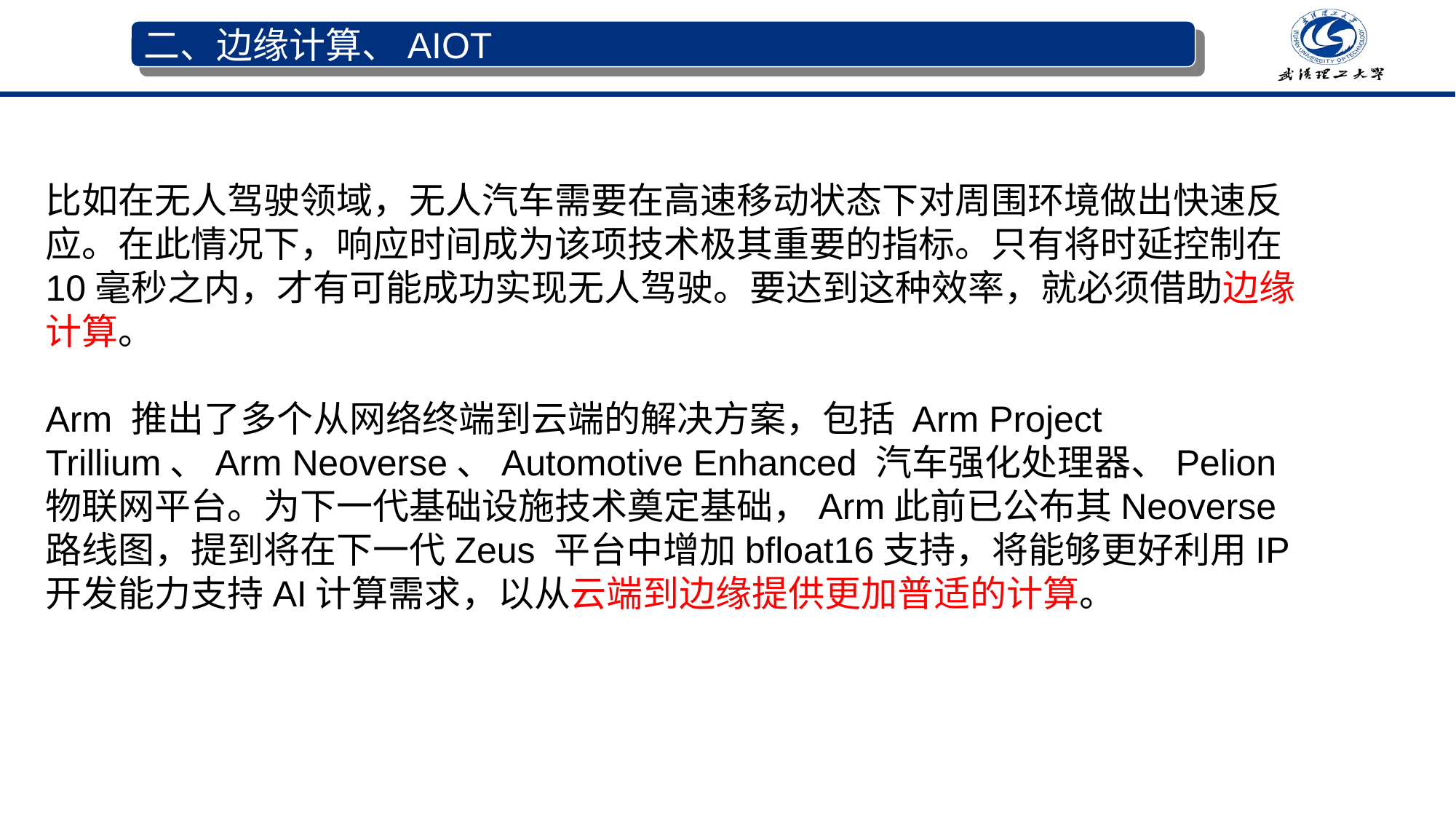

二、边缘计算、AIOT
比如在无人驾驶领域，无人汽车需要在高速移动状态下对周围环境做出快速反应。在此情况下，响应时间成为该项技术极其重要的指标。只有将时延控制在10毫秒之内，才有可能成功实现无人驾驶。要达到这种效率，就必须借助边缘计算。

Arm 推出了多个从网络终端到云端的解决方案，包括 Arm Project Trillium、Arm Neoverse、Automotive Enhanced 汽车强化处理器、Pelion 物联网平台。为下一代基础设施技术奠定基础，Arm此前已公布其Neoverse路线图，提到将在下一代Zeus 平台中增加bfloat16支持，将能够更好利用IP开发能力支持AI计算需求，以从云端到边缘提供更加普适的计算。